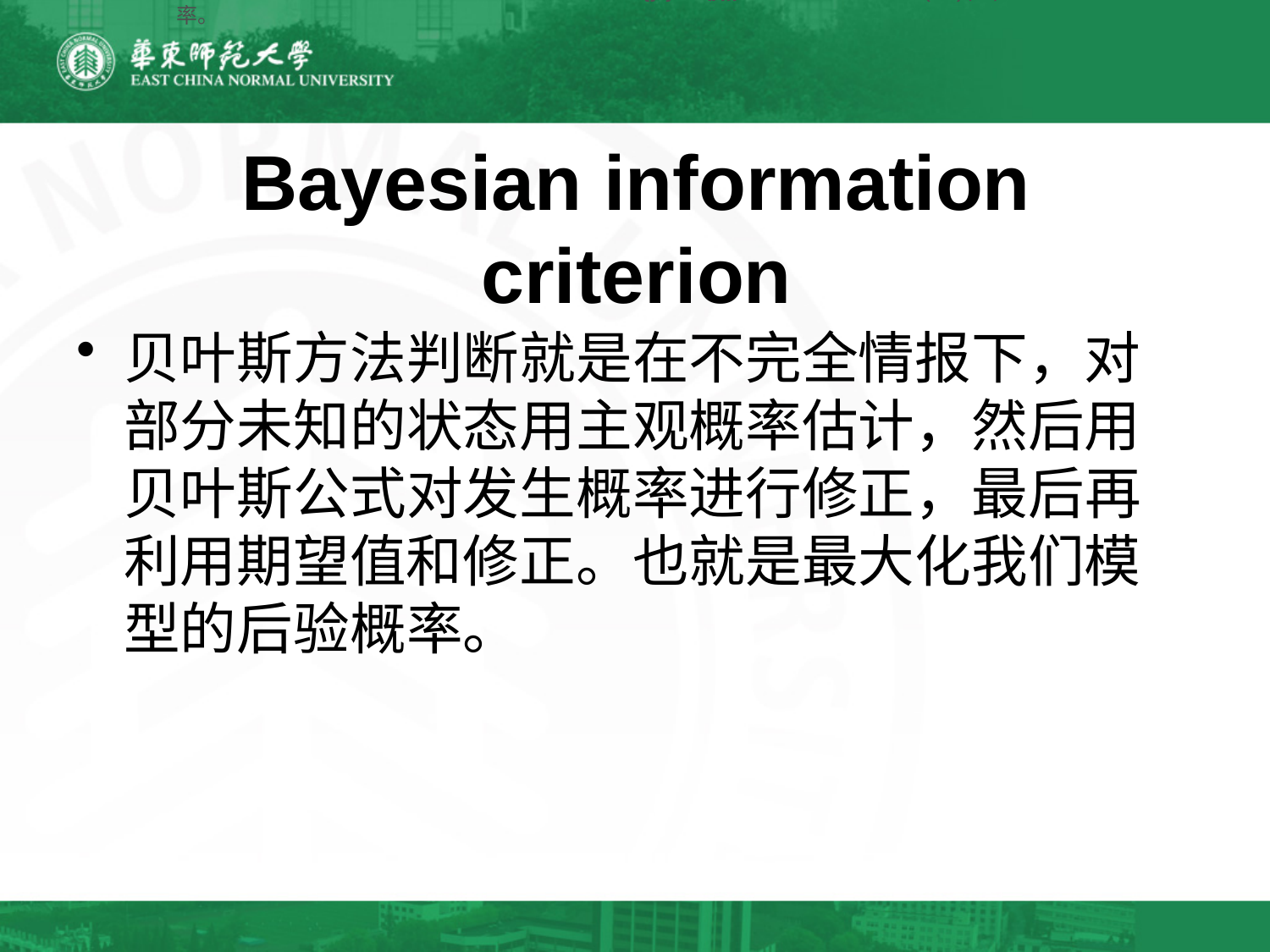

在选择模型时，贝叶斯方法的做法是在给定数据{yj}nj=1{yj}j=1n下最大化模型 (Mi)(Mi)的后验概率。
# Bayesian information criterion
贝叶斯方法判断就是在不完全情报下，对部分未知的状态用主观概率估计，然后用贝叶斯公式对发生概率进行修正，最后再利用期望值和修正。也就是最大化我们模型的后验概率。